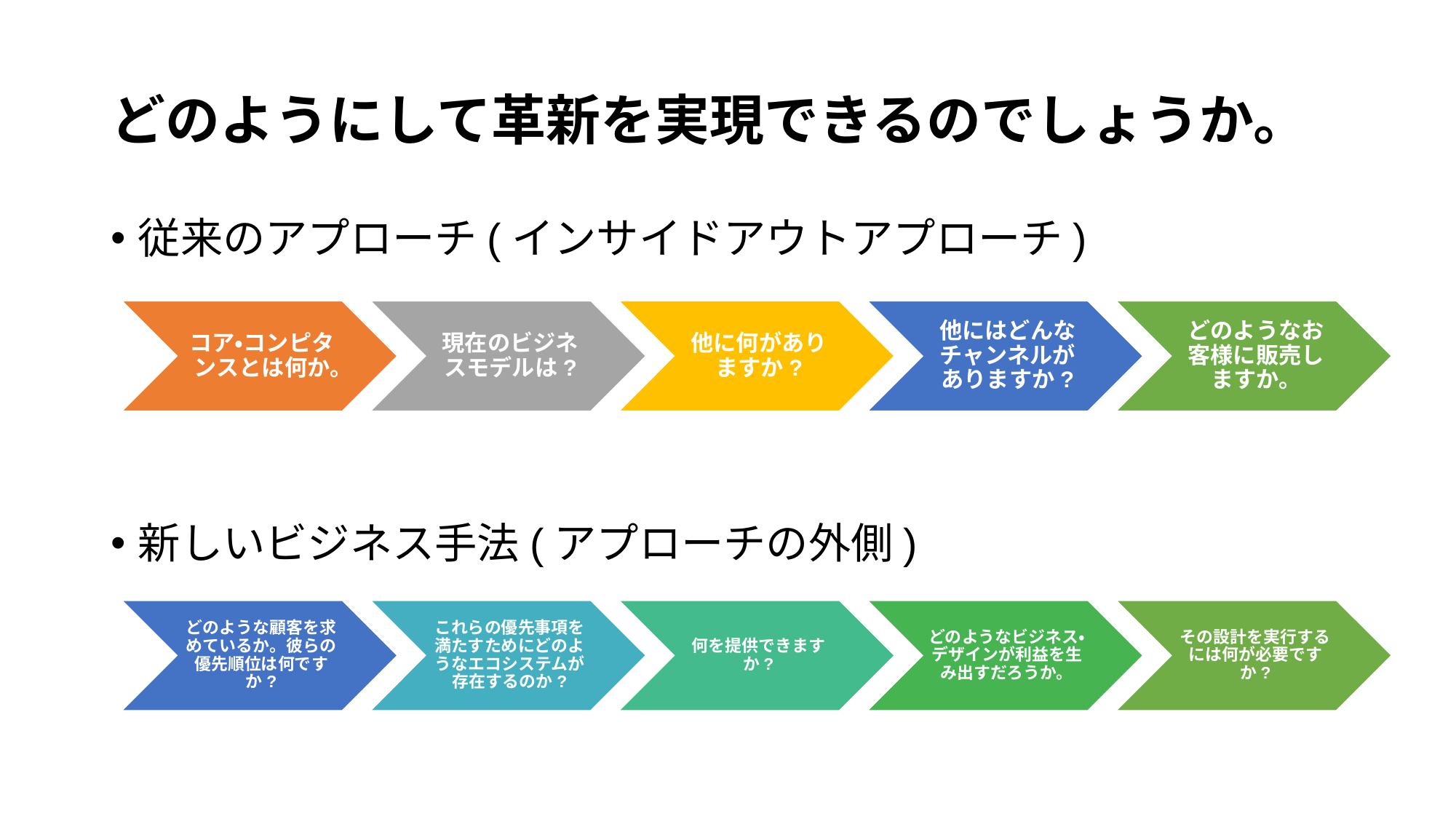

コア・コンピタンスとは何か。
現在のビジネスモデルは?
他に何がありますか?
他にはどんなチャンネルがありますか?
どのようなお客様に販売しますか。
# どのようにして革新を実現できるのでしょうか。
従来のアプローチ(インサイドアウトアプローチ)

新しいビジネス手法(アプローチの外側)
どのような顧客を求めているか。彼らの優先順位は何ですか?
これらの優先事項を満たすためにどのようなエコシステムが存在するのか?
何を提供できますか?
どのようなビジネス・デザインが利益を生み出すだろうか。
その設計を実行するには何が必要ですか?